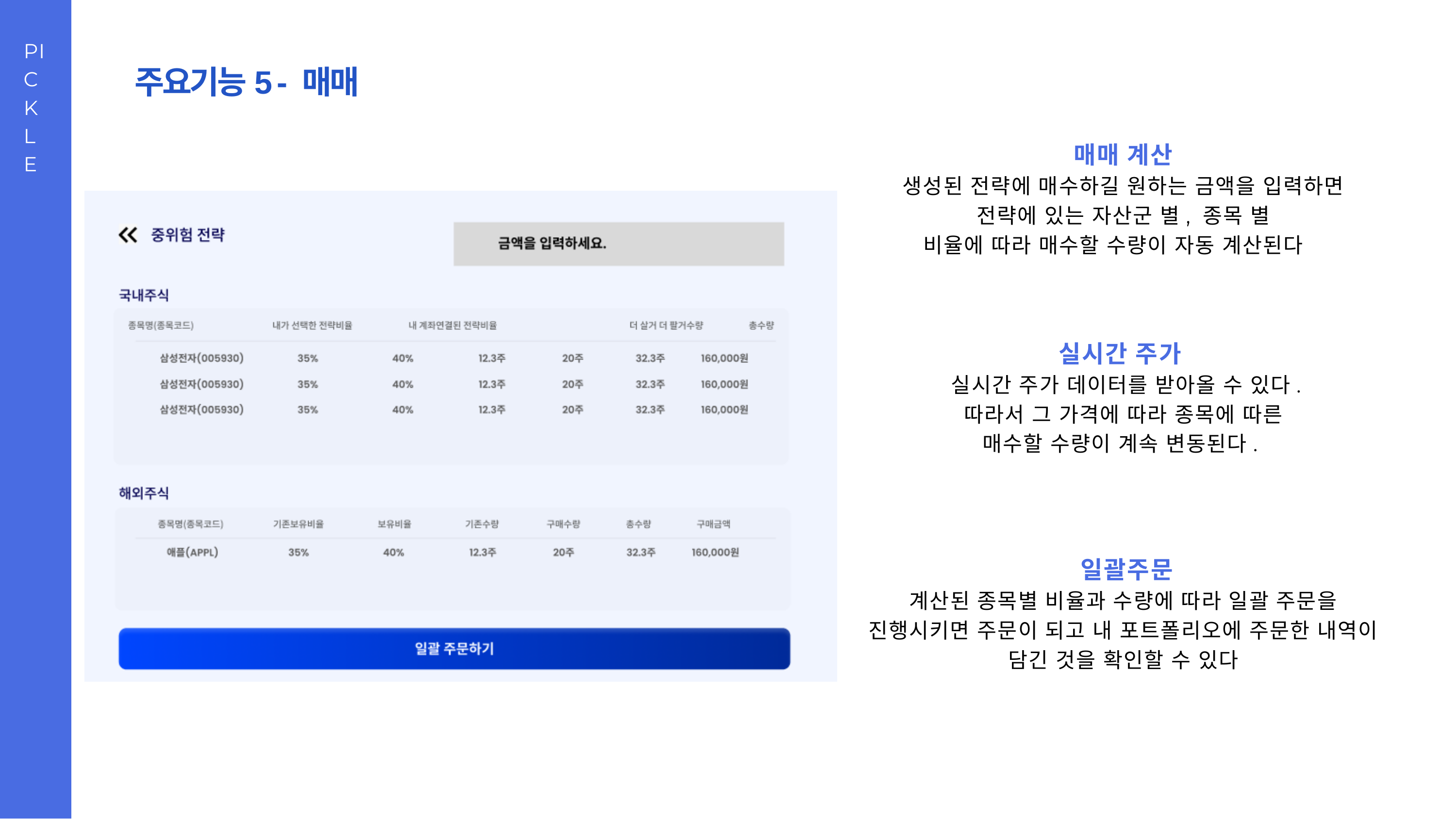

PICKLE
주요기능5 - 매매
매매 계산
생성된 전략에 매수하길 원하는 금액을 입력하면
전략에 있는 자산군 별, 종목 별
비율에 따라 매수할 수량이 자동 계산된다

실시간 주가
실시간 주가 데이터를 받아올 수 있다.
따라서 그 가격에 따라 종목에 따른
매수할 수량이 계속 변동된다.

일괄주문
계산된 종목별 비율과 수량에 따라 일괄 주문을
진행시키면 주문이 되고 내 포트폴리오에 주문한 내역이
담긴 것을 확인할 수 있다